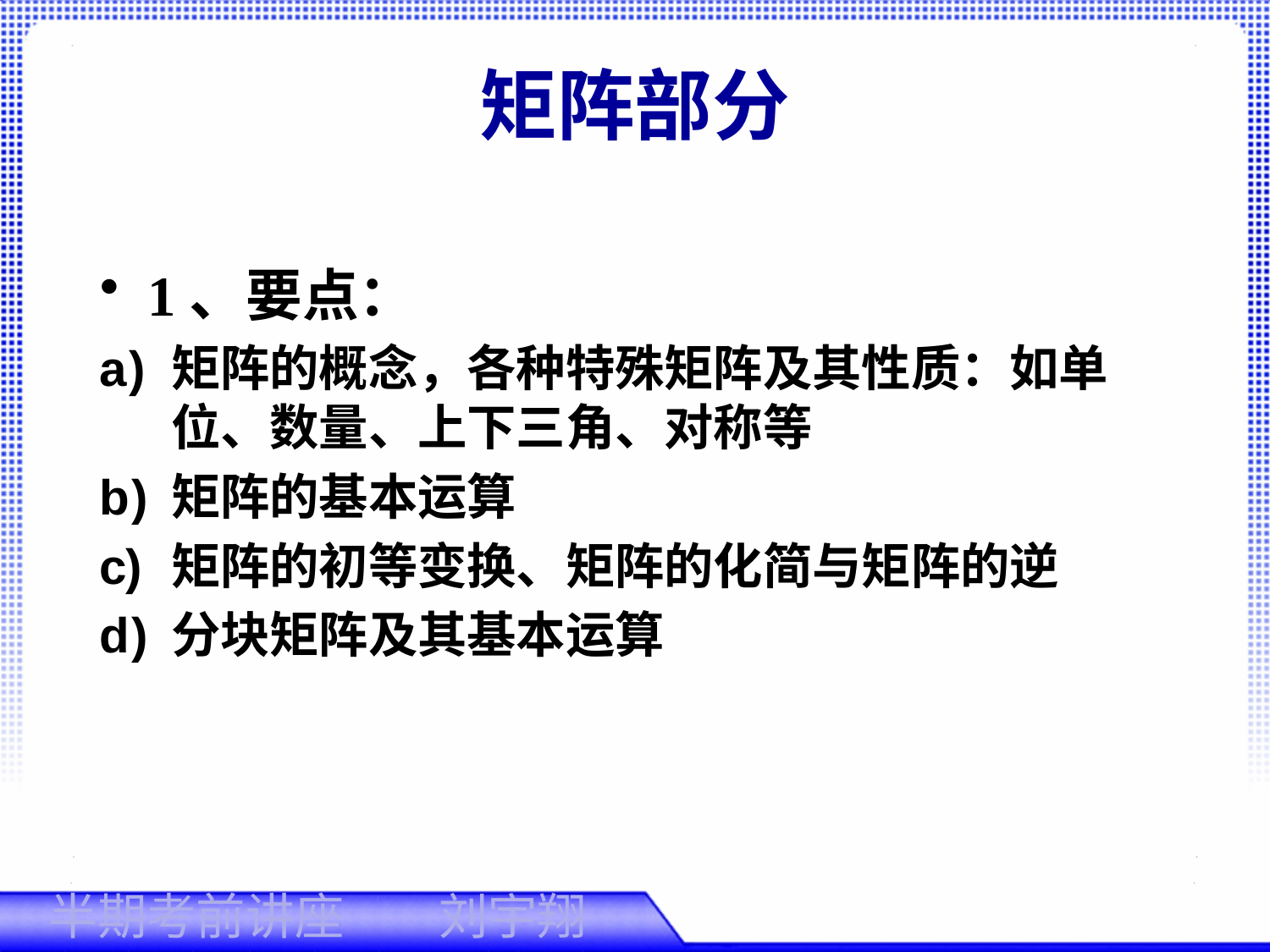

# 矩阵部分
1、要点：
矩阵的概念，各种特殊矩阵及其性质：如单位、数量、上下三角、对称等
矩阵的基本运算
矩阵的初等变换、矩阵的化简与矩阵的逆
分块矩阵及其基本运算
刘宇翔
半期考前讲座